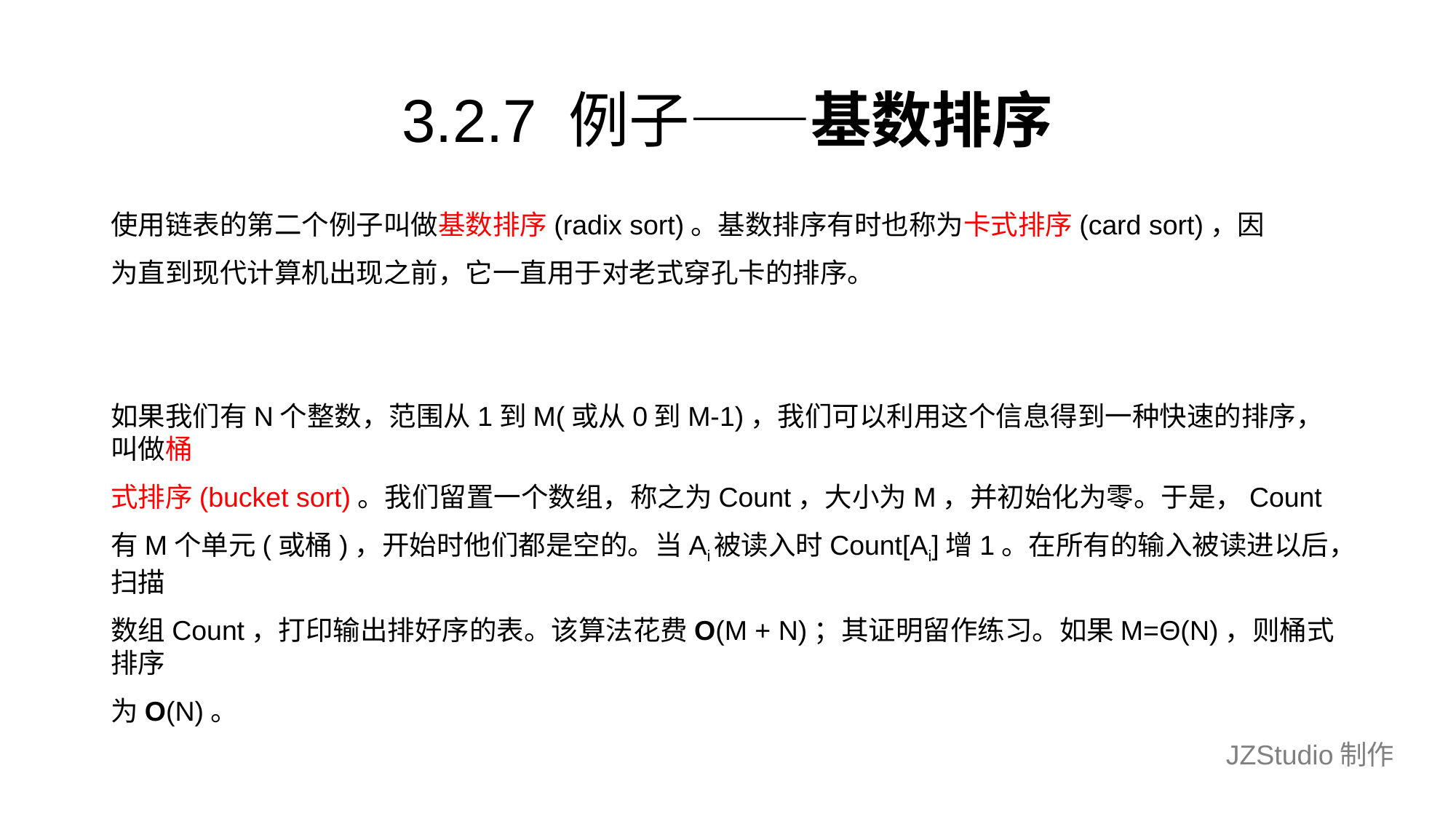

# 3.2.7 例子——基数排序
使用链表的第二个例子叫做基数排序(radix sort)。基数排序有时也称为卡式排序(card sort)，因
为直到现代计算机出现之前，它一直用于对老式穿孔卡的排序。

如果我们有N个整数，范围从1到M(或从0到M-1)，我们可以利用这个信息得到一种快速的排序，叫做桶
式排序(bucket sort)。我们留置一个数组，称之为Count，大小为M，并初始化为零。于是，Count
有M个单元(或桶)，开始时他们都是空的。当Ai被读入时Count[Ai]增1。在所有的输入被读进以后，扫描
数组Count，打印输出排好序的表。该算法花费O(M + N)；其证明留作练习。如果M=Θ(N)，则桶式排序
为O(N)。